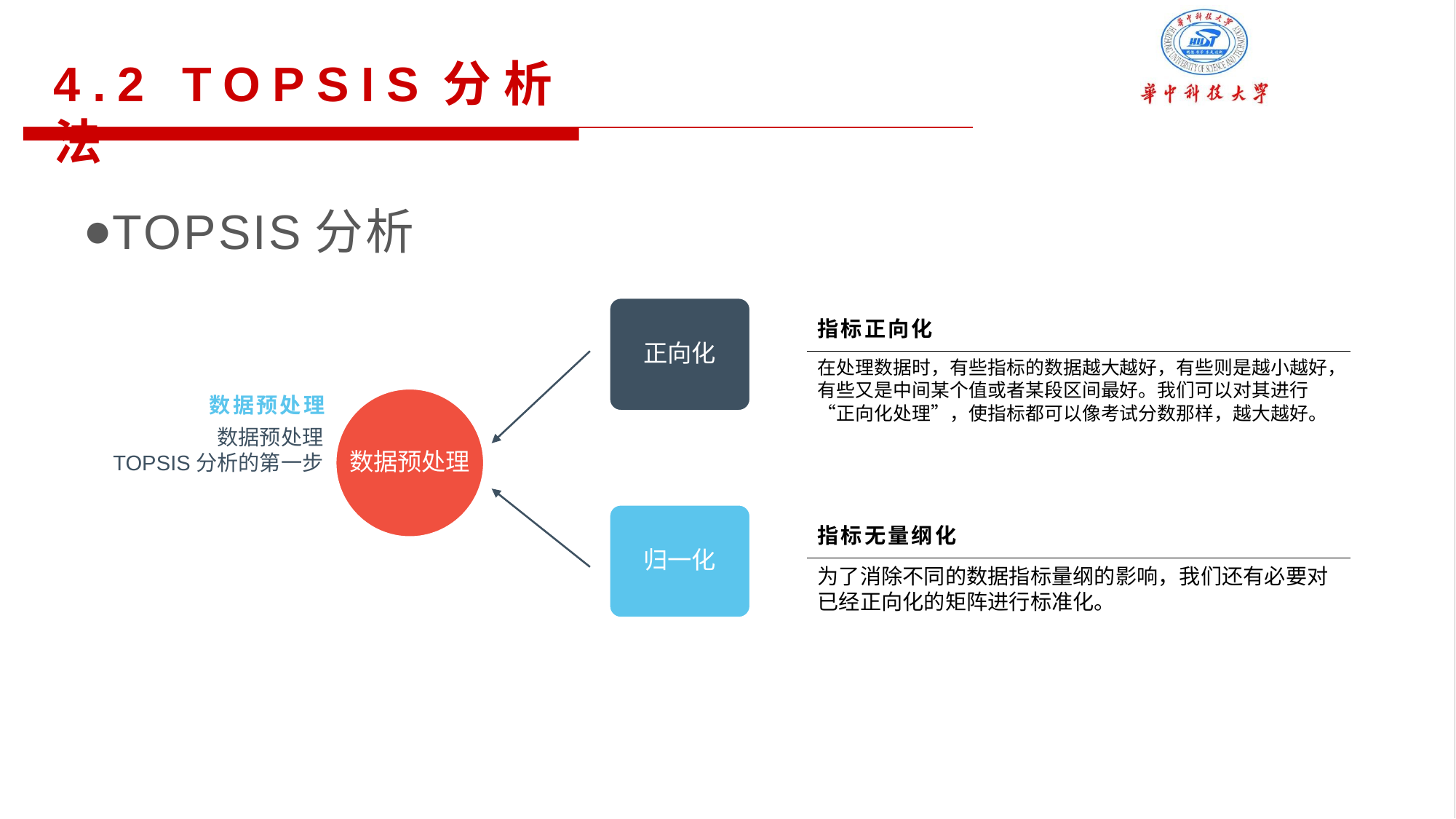

4.2 TOPSIS分析法

TOPSIS分析
正向化
指标正向化
在处理数据时，有些指标的数据越大越好，有些则是越小越好，有些又是中间某个值或者某段区间最好。我们可以对其进行“正向化处理”，使指标都可以像考试分数那样，越大越好。
数据预处理
数据预处理
数据预处理
TOPSIS分析的第一步
归一化
指标无量纲化
为了消除不同的数据指标量纲的影响，我们还有必要对已经正向化的矩阵进行标准化。